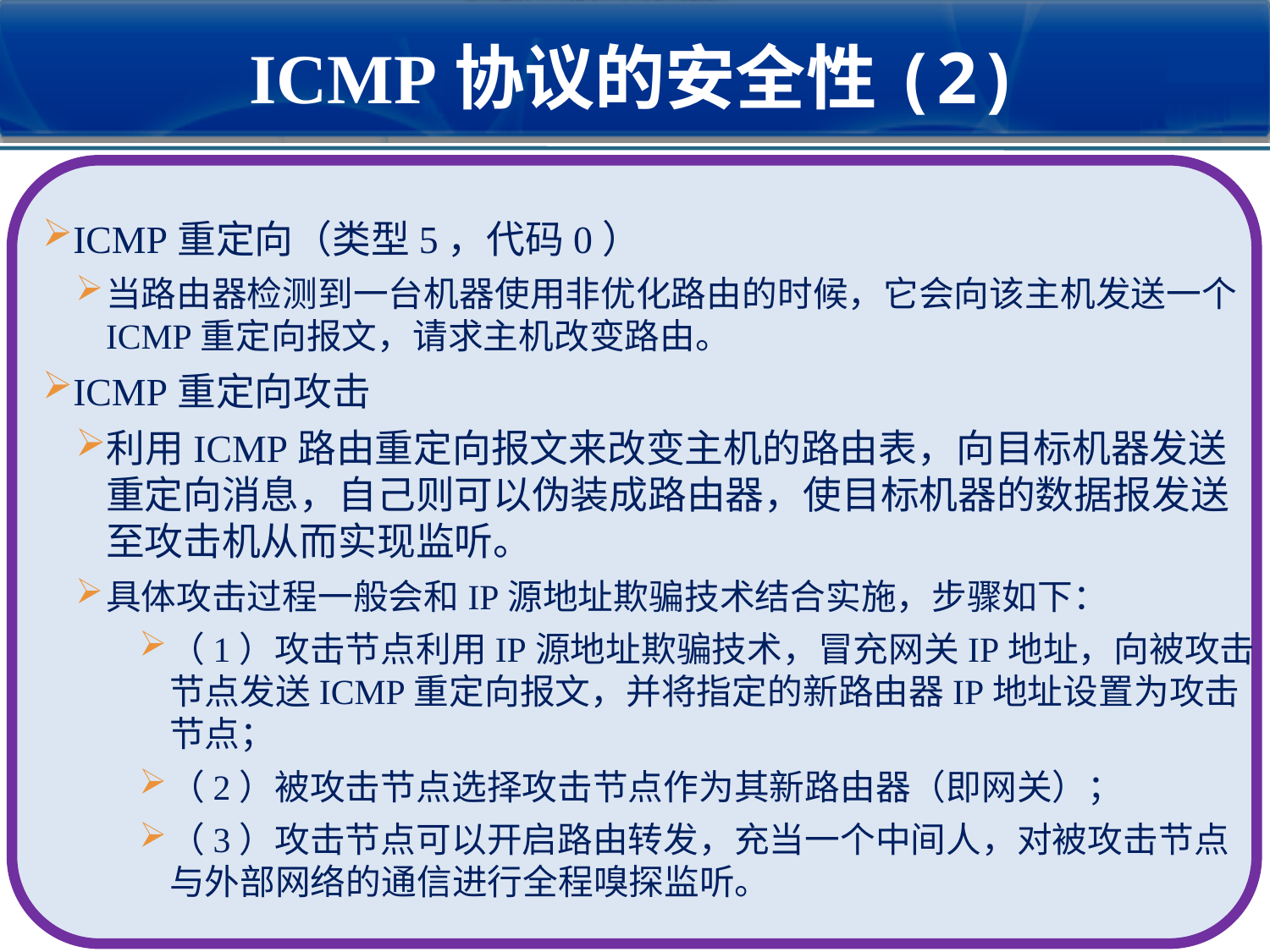

ICMP协议的安全性(2)

ICMP重定向（类型5，代码0）
当路由器检测到一台机器使用非优化路由的时候，它会向该主机发送一个ICMP重定向报文，请求主机改变路由。
ICMP重定向攻击
利用ICMP路由重定向报文来改变主机的路由表，向目标机器发送重定向消息，自己则可以伪装成路由器，使目标机器的数据报发送至攻击机从而实现监听。
具体攻击过程一般会和IP源地址欺骗技术结合实施，步骤如下：
（1）攻击节点利用IP源地址欺骗技术，冒充网关IP地址，向被攻击节点发送ICMP重定向报文，并将指定的新路由器IP地址设置为攻击节点；
（2）被攻击节点选择攻击节点作为其新路由器（即网关）；
（3）攻击节点可以开启路由转发，充当一个中间人，对被攻击节点与外部网络的通信进行全程嗅探监听。